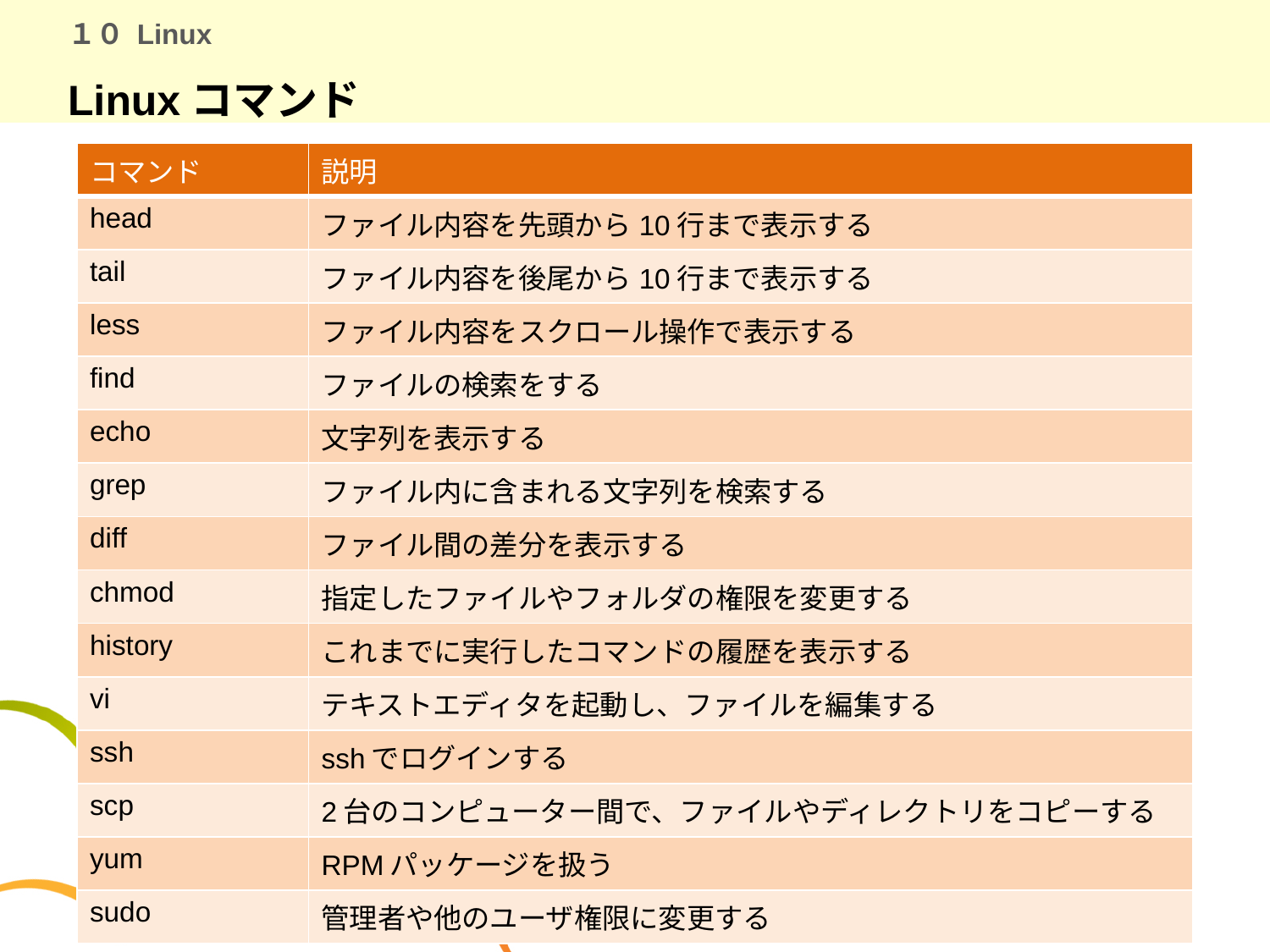

# １０ Linux
Linuxコマンド
| コマンド | 説明 |
| --- | --- |
| head | ファイル内容を先頭から10行まで表示する |
| tail | ファイル内容を後尾から10行まで表示する |
| less | ファイル内容をスクロール操作で表示する |
| find | ファイルの検索をする |
| echo | 文字列を表示する |
| grep | ファイル内に含まれる文字列を検索する |
| diff | ファイル間の差分を表示する |
| chmod | 指定したファイルやフォルダの権限を変更する |
| history | これまでに実行したコマンドの履歴を表示する |
| vi | テキストエディタを起動し、ファイルを編集する |
| ssh | sshでログインする |
| scp | 2台のコンピューター間で、ファイルやディレクトリをコピーする |
| yum | RPMパッケージを扱う |
| sudo | 管理者や他のユーザ権限に変更する |